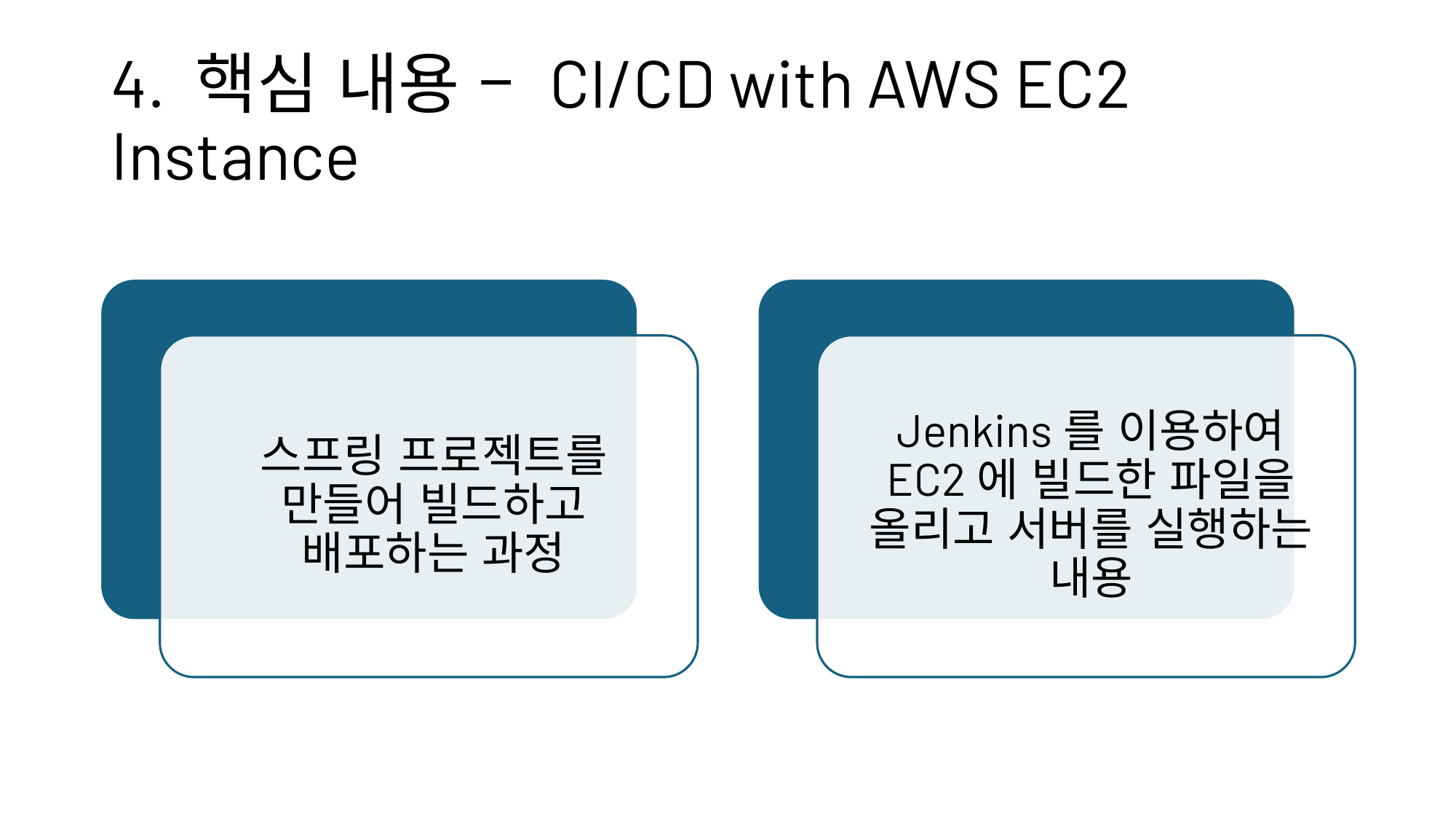

# 4. 핵심 내용 – CI/CD with AWS EC2 Instance
스프링 프로젝트를 만들어 빌드하고 배포하는 과정
Jenkins를 이용하여 EC2에 빌드한 파일을 올리고 서버를 실행하는 내용